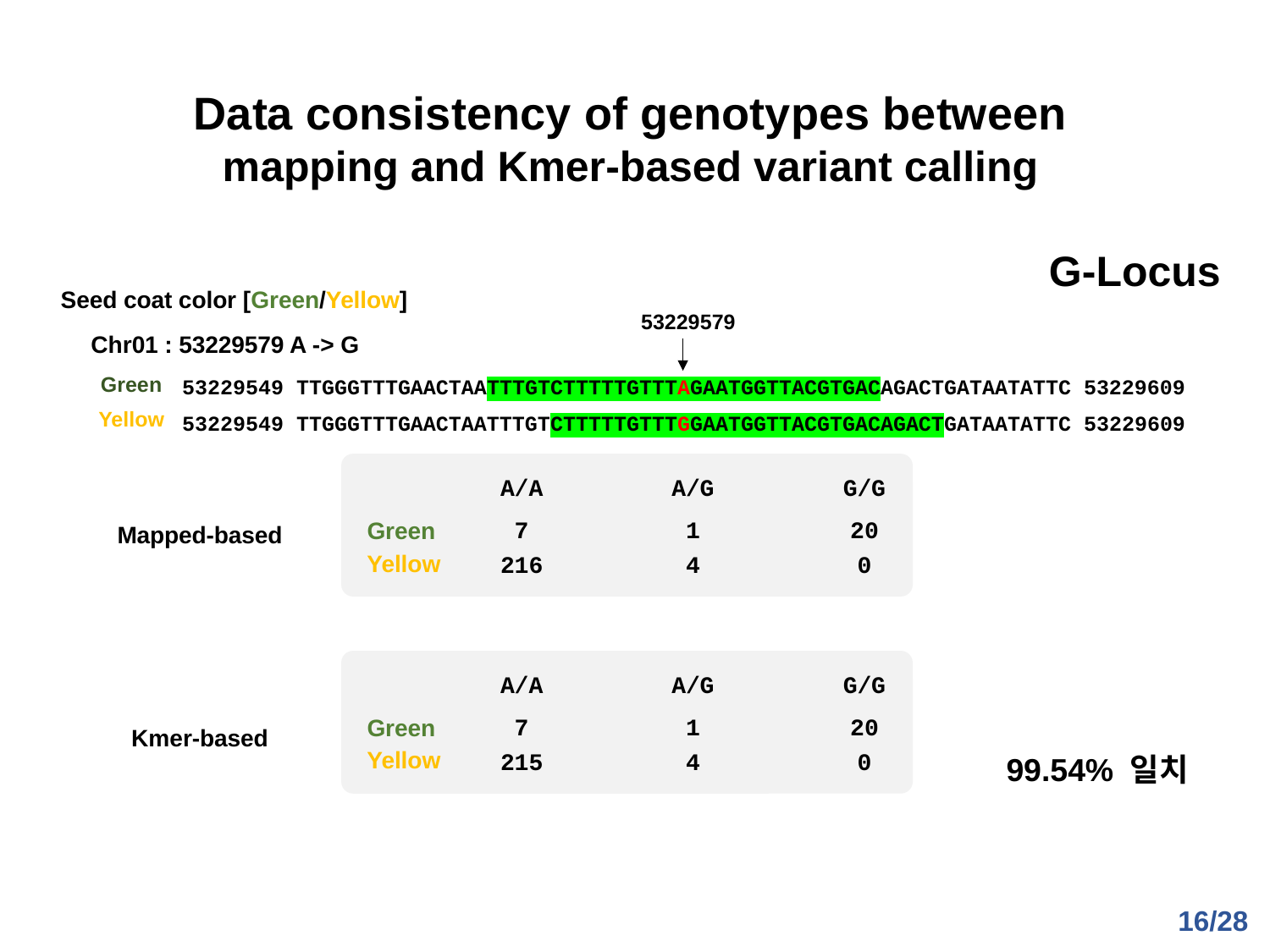

Data consistency of genotypes between mapping and Kmer-based variant calling
G-Locus
Seed coat color [Green/Yellow]
53229579
Chr01 : 53229579 A -> G
Green
53229549 TTGGGTTTGAACTAATTTGTCTTTTTGTTTAGAATGGTTACGTGACAGACTGATAATATTC 53229609
Yellow
53229549 TTGGGTTTGAACTAATTTGTCTTTTTGTTTGGAATGGTTACGTGACAGACTGATAATATTC 53229609

A/A
A/G
G/G
7
1
20
Green
Mapped-based
Yellow
216
4
0

A/A
A/G
G/G
7
1
20
Green
Kmer-based
Yellow
215
4
0
99.54% 일치
16/28